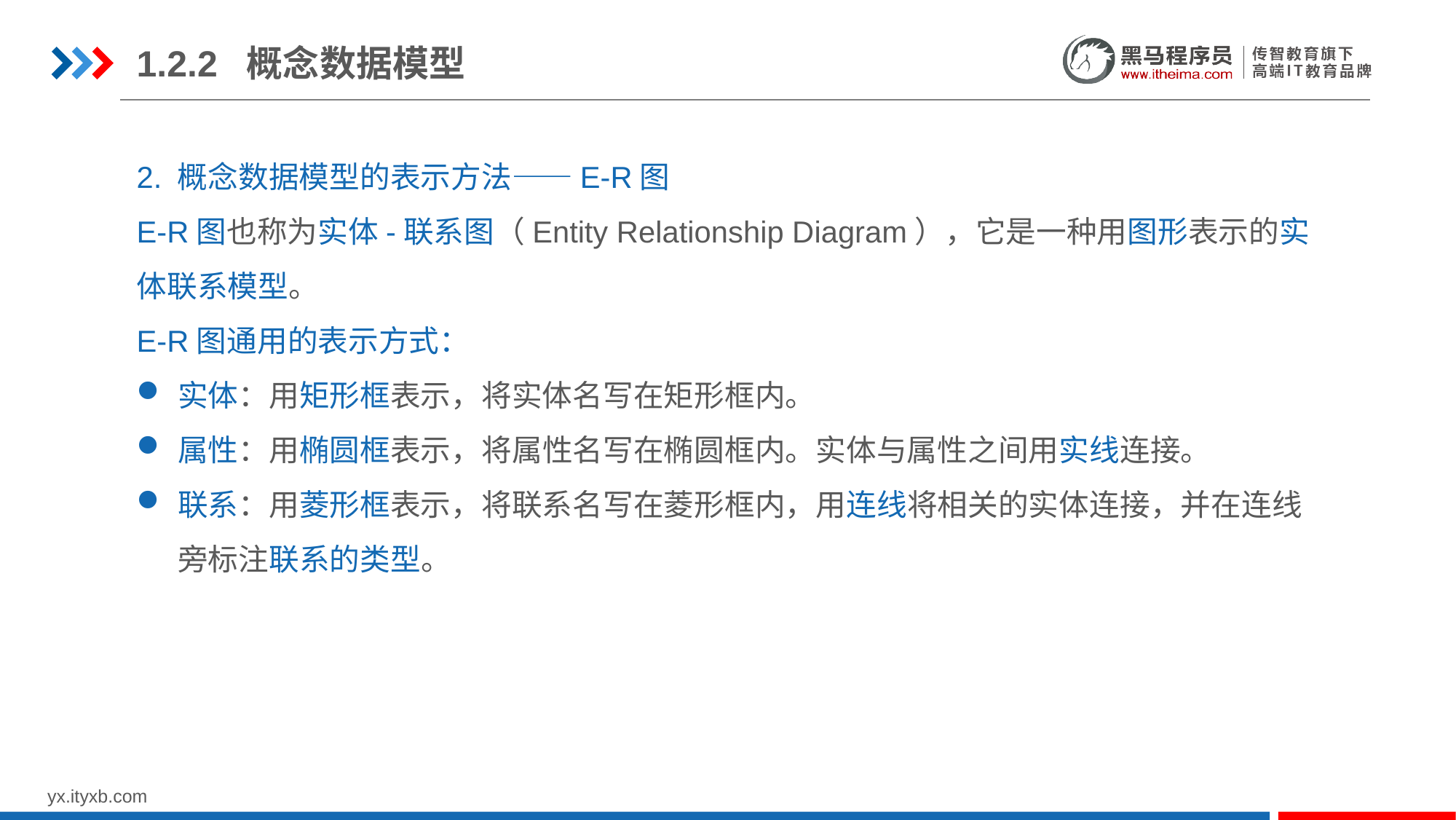

1.2.2  概念数据模型
2. 概念数据模型的表示方法——E-R图
E-R图也称为实体-联系图（Entity Relationship Diagram），它是一种用图形表示的实体联系模型。
E-R图通用的表示方式：
实体：用矩形框表示，将实体名写在矩形框内。
属性：用椭圆框表示，将属性名写在椭圆框内。实体与属性之间用实线连接。
联系：用菱形框表示，将联系名写在菱形框内，用连线将相关的实体连接，并在连线旁标注联系的类型。